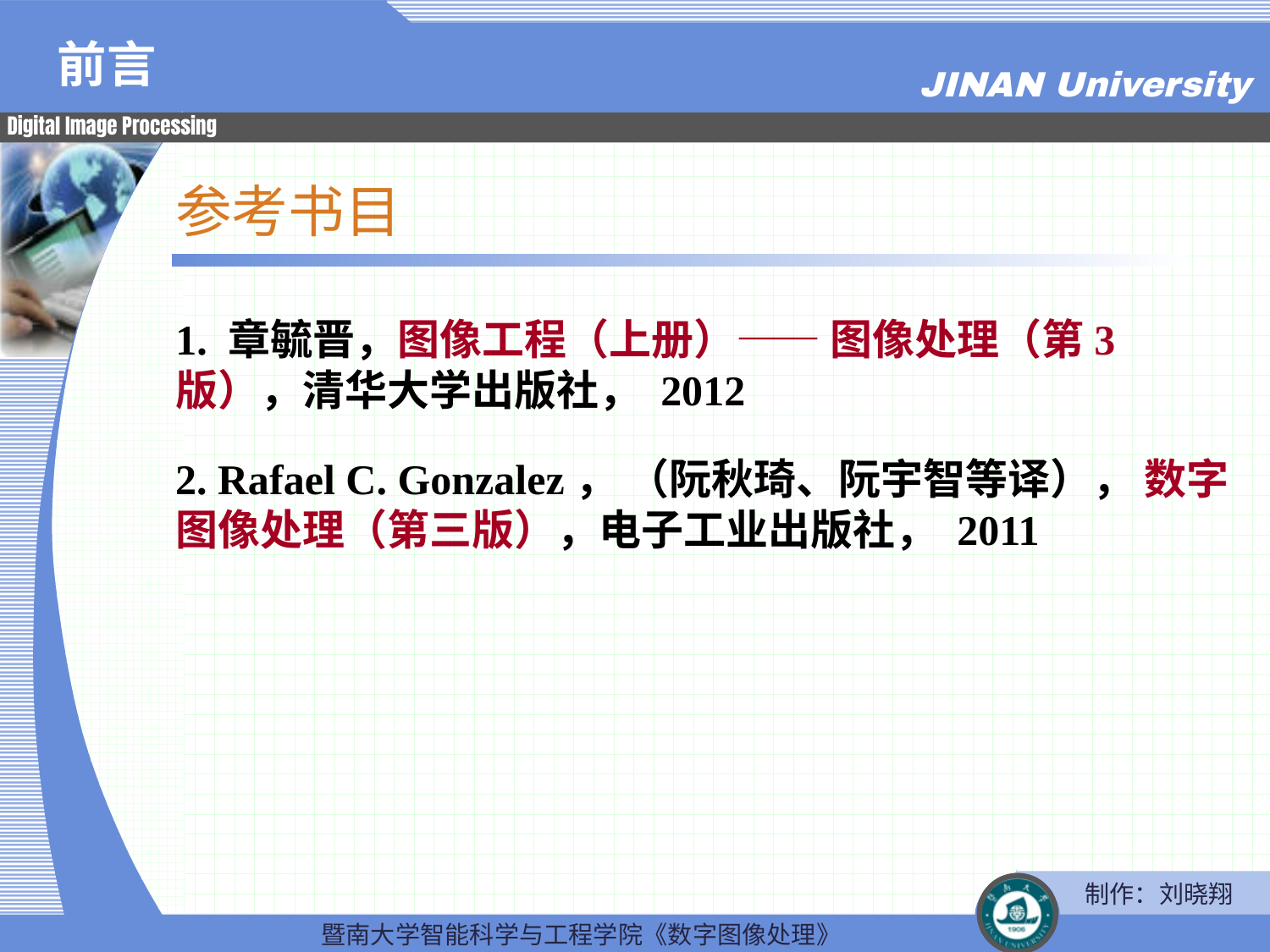

前言
参考书目
1. 章毓晋，图像工程（上册）—— 图像处理（第3版），清华大学出版社， 2012
2. Rafael C. Gonzalez， （阮秋琦、阮宇智等译）， 数字图像处理（第三版），电子工业出版社， 2011

4